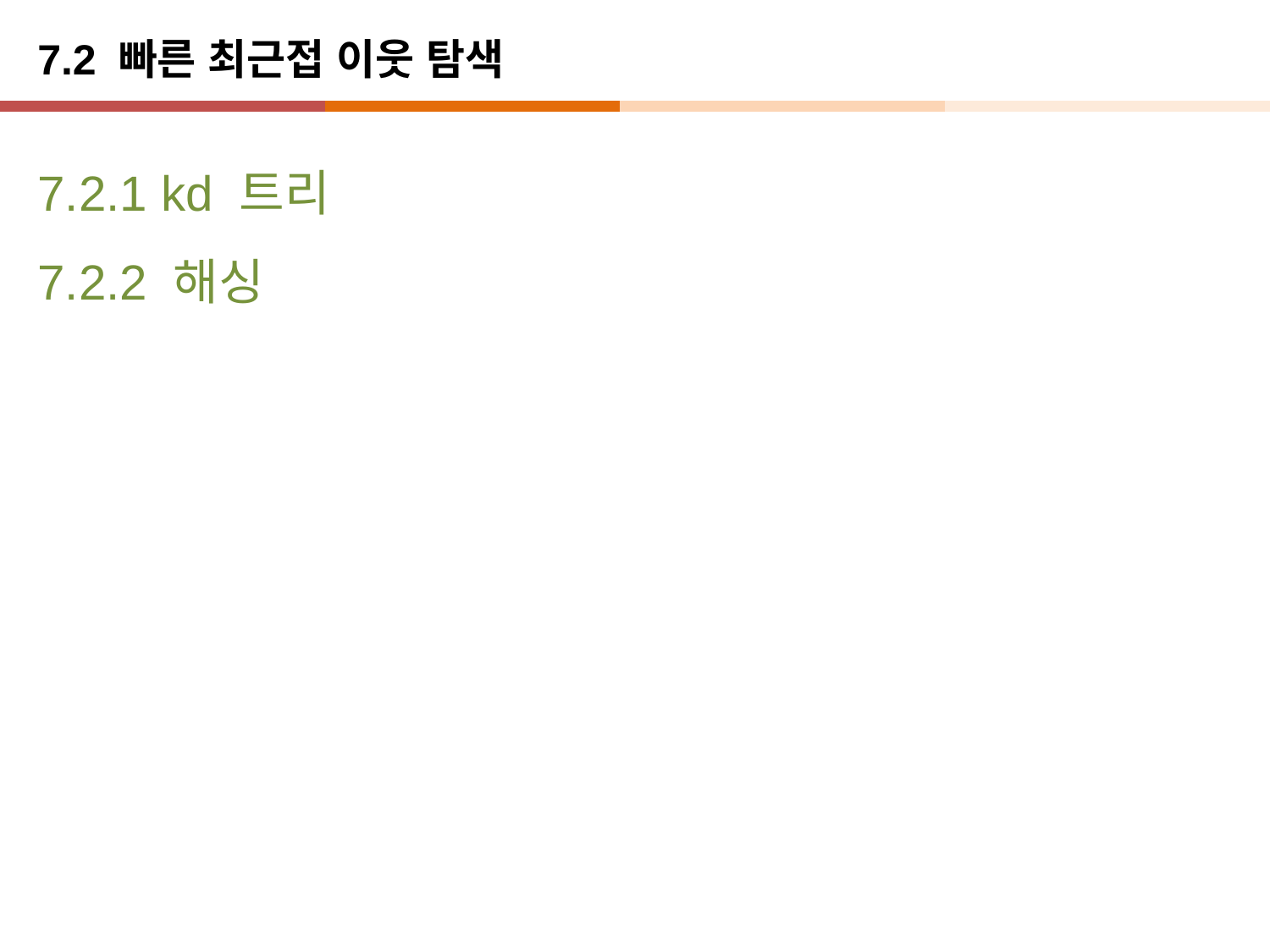

# 7.2 빠른 최근접 이웃 탐색
7.2.1 kd 트리
7.2.2 해싱